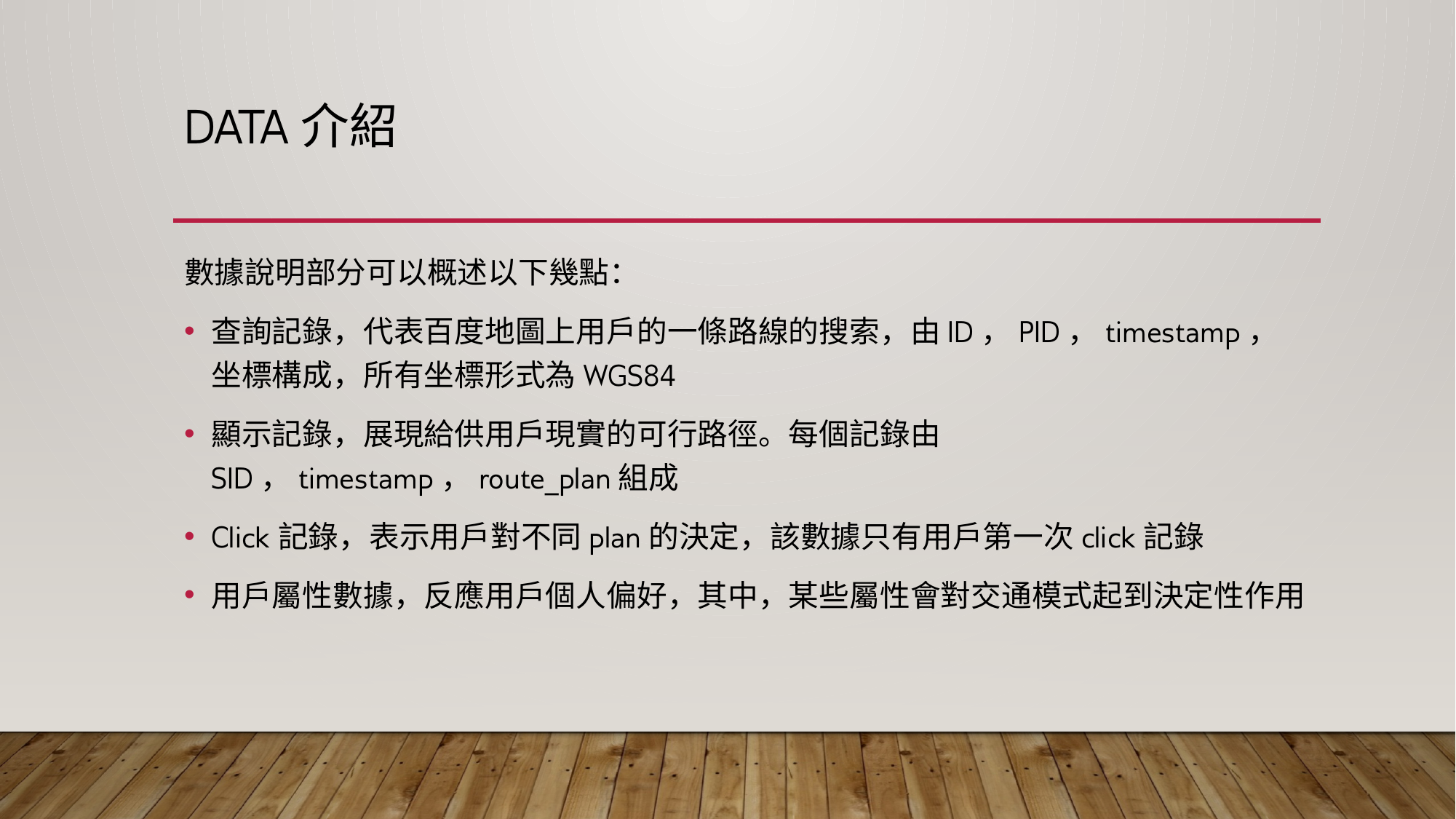

# Data介紹
數據說明部分可以概述以下幾點：
查詢記錄，代表百度地圖上用戶的一條路線的搜索，由ID，PID，timestamp，坐標構成，所有坐標形式為WGS84
顯示記錄，展現給供用戶現實的可行路徑。每個記錄由SID，timestamp，route_plan組成
Click記錄，表示用戶對不同plan的決定，該數據只有用戶第一次click記錄
用戶屬性數據，反應用戶個人偏好，其中，某些屬性會對交通模式起到決定性作用